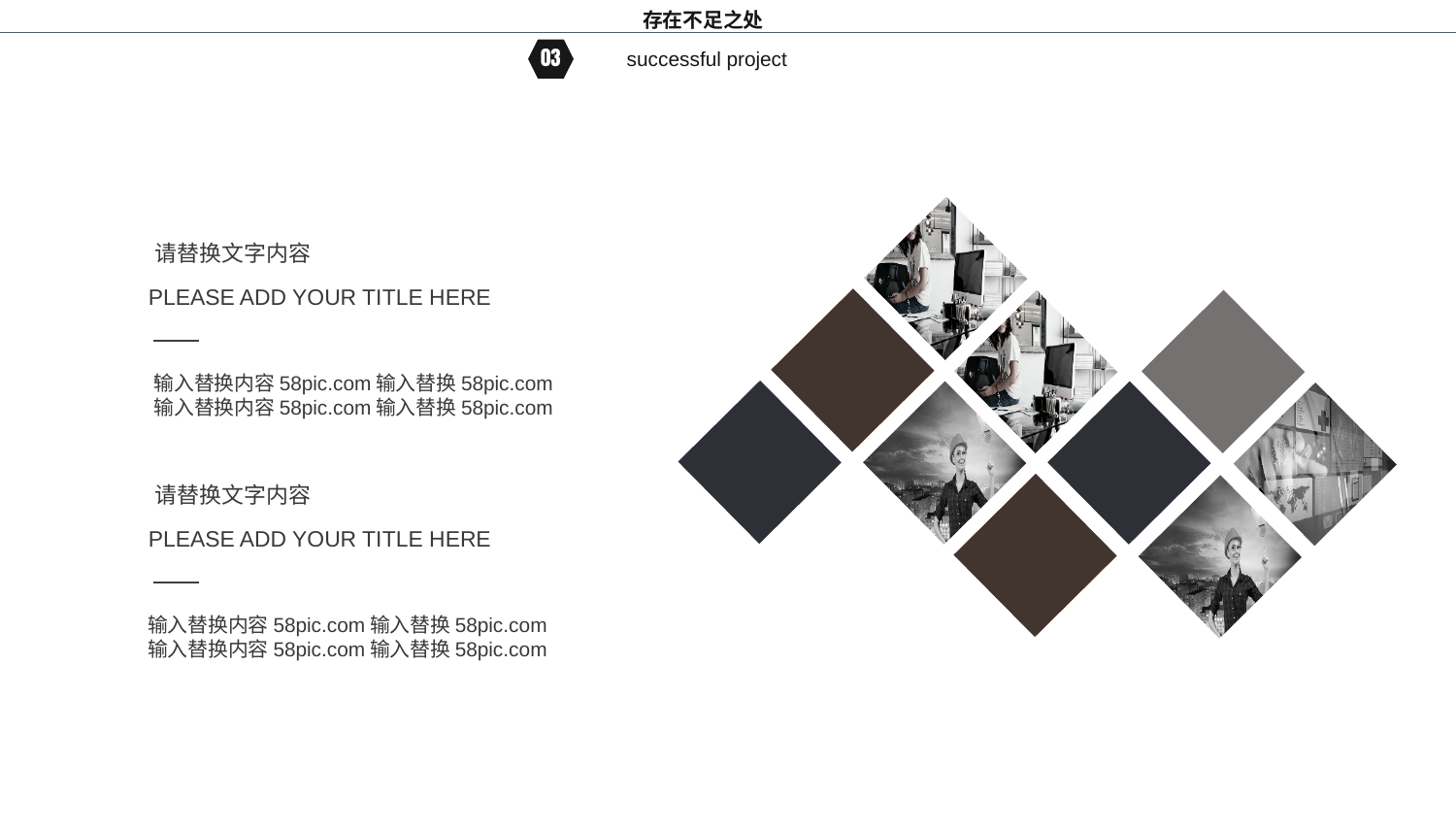

存在不足之处
03
successful project

请替换文字内容
PLEASE ADD YOUR TITLE HERE

。

输入替换内容58pic.com输入替换58pic.com输入替换内容58pic.com输入替换58pic.com

请替换文字内容
PLEASE ADD YOUR TITLE HERE

输入替换内容58pic.com输入替换58pic.com输入替换内容58pic.com输入替换58pic.com